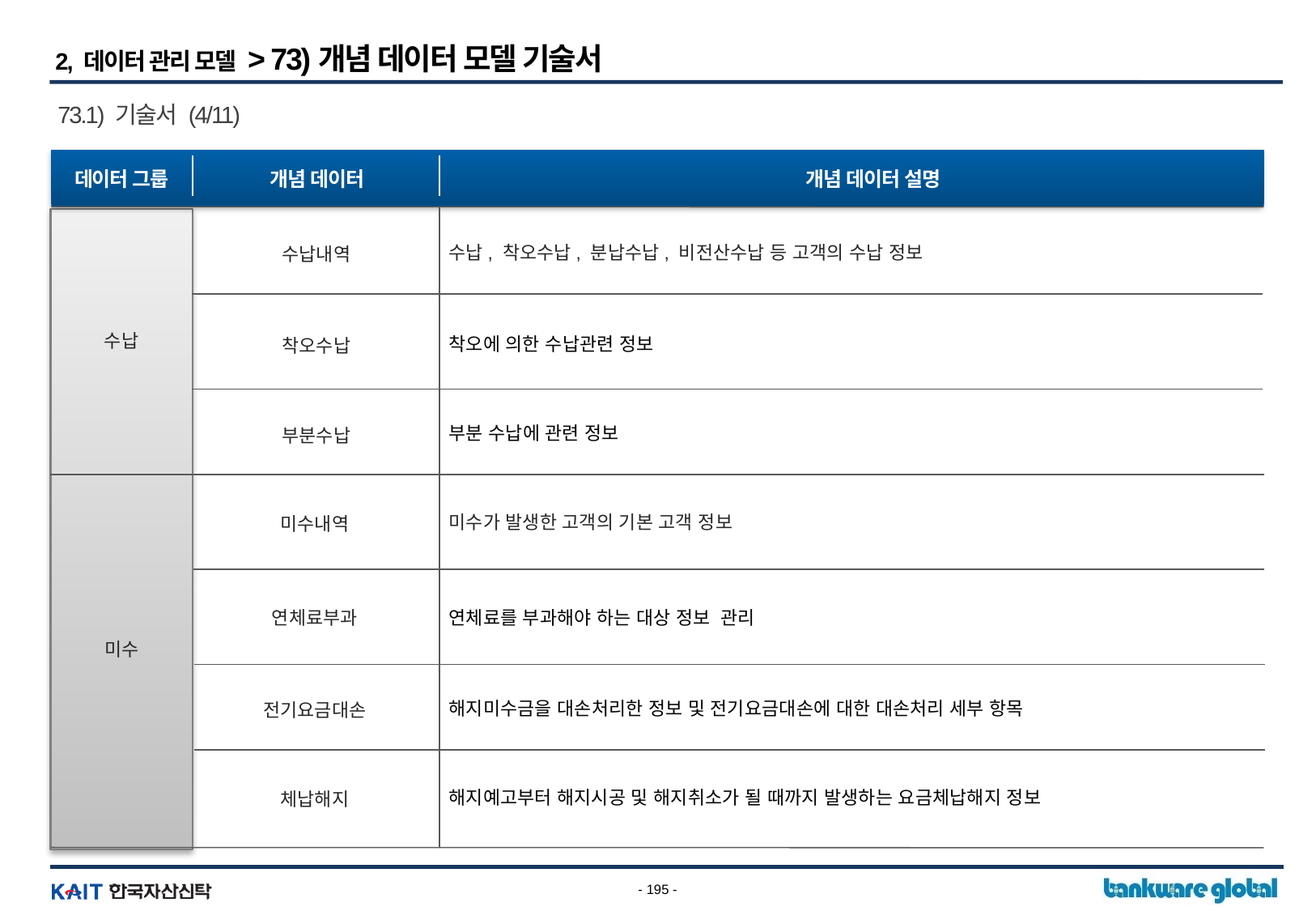

2, 데이터 관리 모델 > 73)개념 데이터 모델 기술서
73.1) 기술서 (4/11)
데이터 그룹

개념 데이터
개념 데이터 설명
수납, 착오수납, 분납수납, 비전산수납 등 고객의 수납 정보
수납내역
수납
착오에 의한 수납관련 정보
착오수납
부분 수납에 관련 정보
부분수납

미수가 발생한 고객의 기본 고객 정보
미수내역
미수
연체료부과
연체료를 부과해야 하는 대상 정보  관리
해지미수금을 대손처리한 정보 및 전기요금대손에 대한 대손처리 세부 항목
전기요금대손
해지예고부터 해지시공 및 해지취소가 될 때까지 발생하는 요금체납해지 정보
체납해지